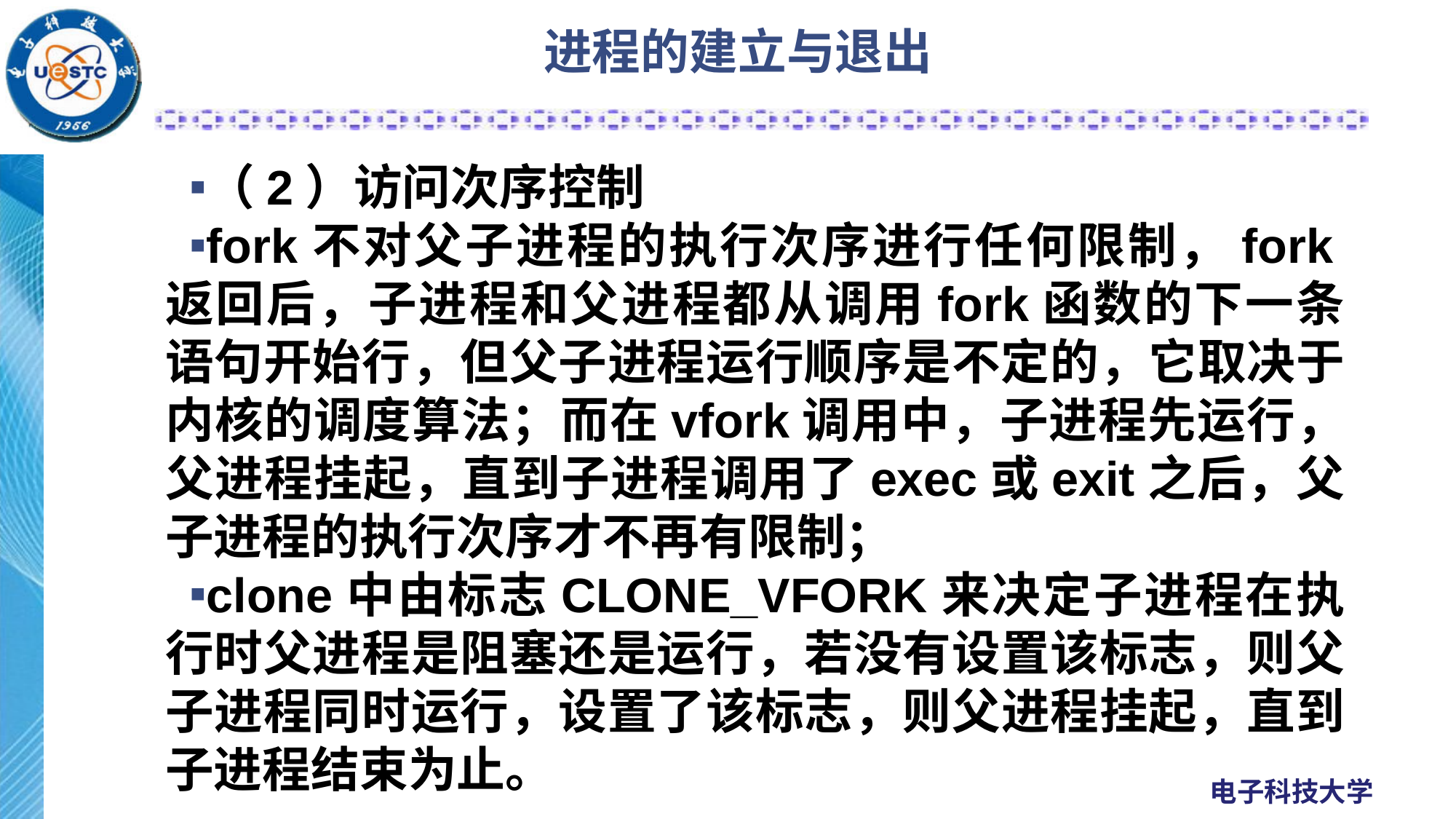

# 进程的建立与退出
（2）访问次序控制
fork不对父子进程的执行次序进行任何限制，fork返回后，子进程和父进程都从调用fork函数的下一条语句开始行，但父子进程运行顺序是不定的，它取决于内核的调度算法；而在vfork调用中，子进程先运行，父进程挂起，直到子进程调用了exec或exit之后，父子进程的执行次序才不再有限制；
clone中由标志CLONE_VFORK来决定子进程在执行时父进程是阻塞还是运行，若没有设置该标志，则父子进程同时运行，设置了该标志，则父进程挂起，直到子进程结束为止。